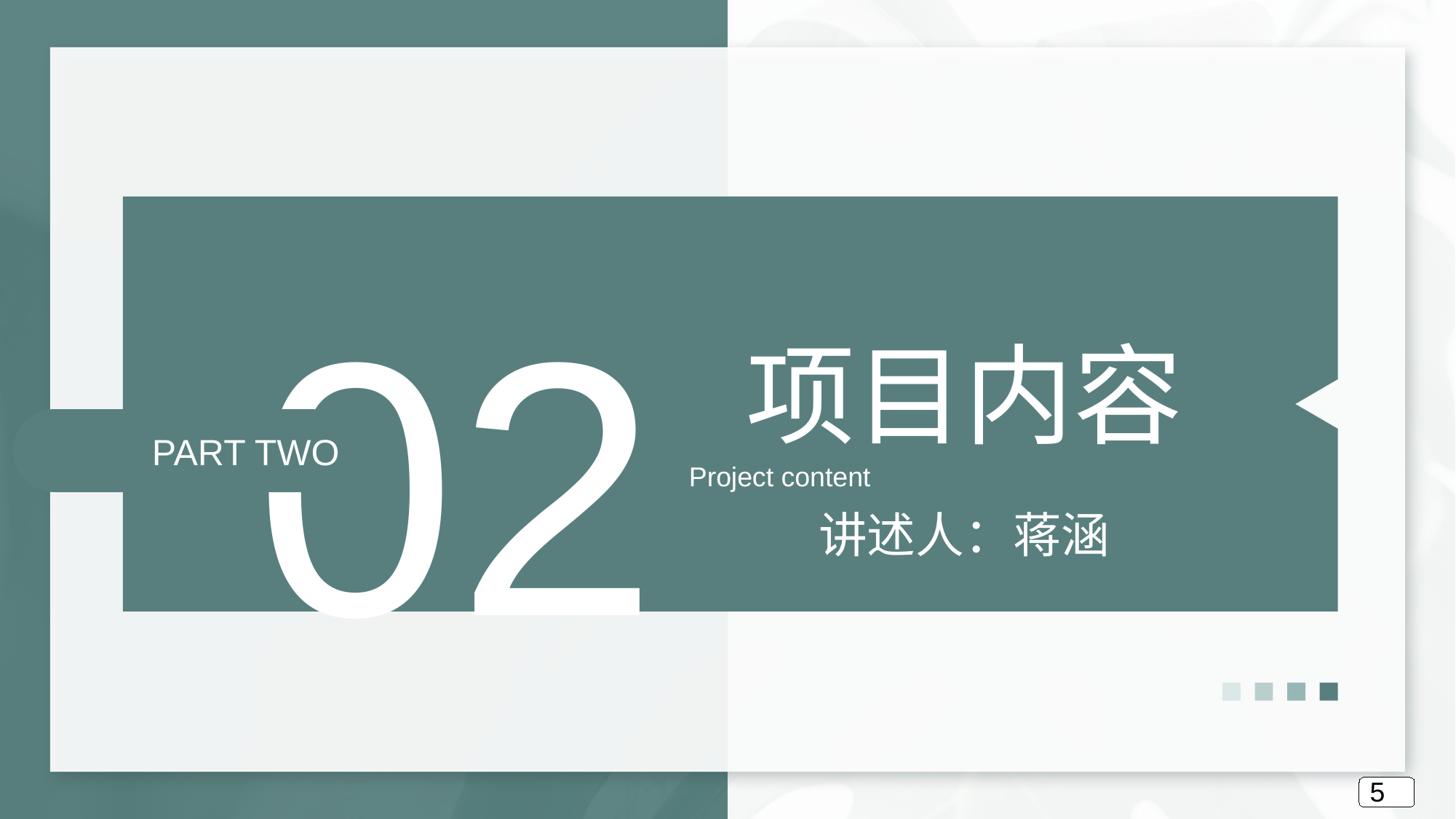

02
项目内容
Project content

PART TWO
讲述人：蒋涵